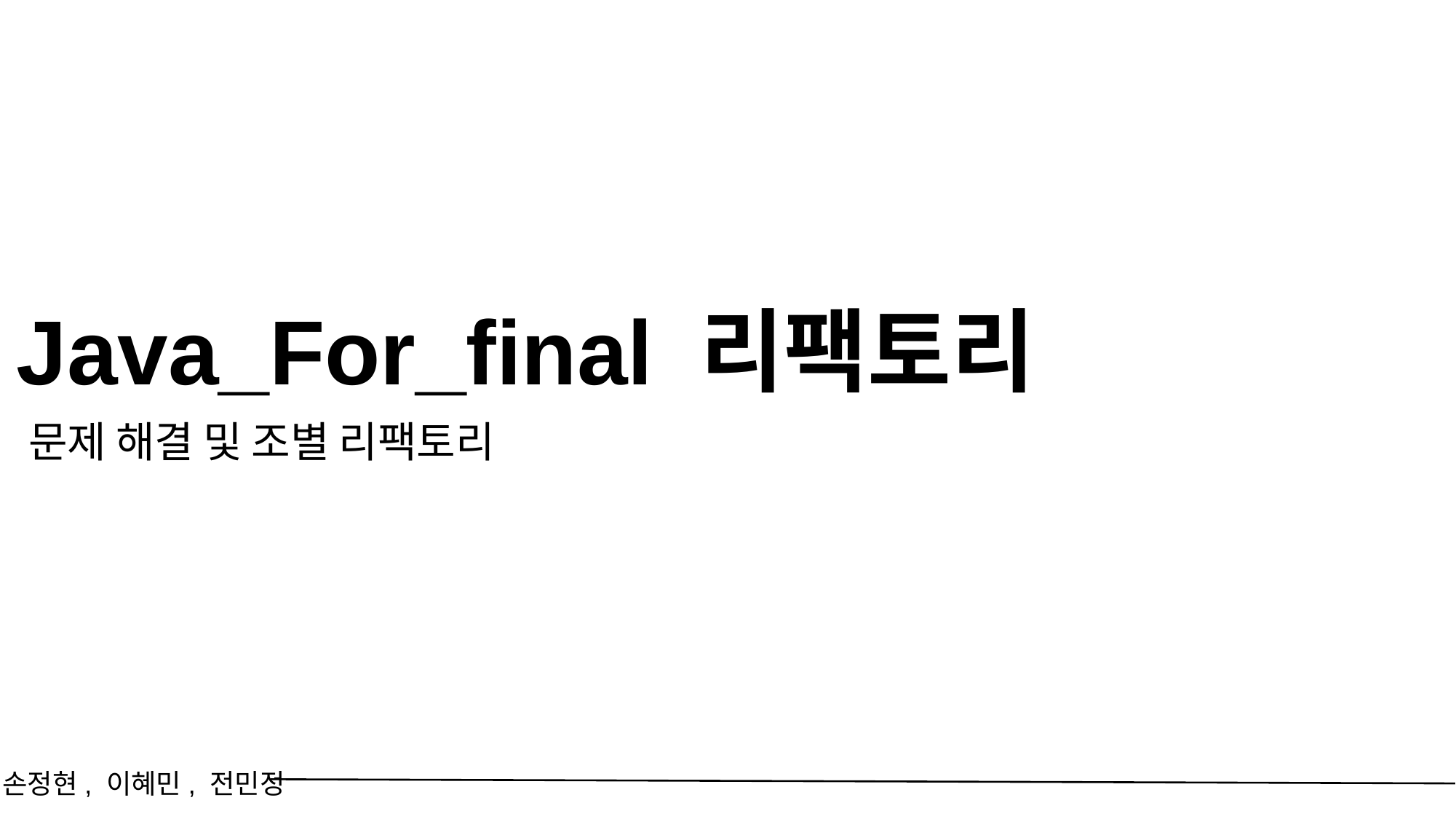

Java_For_final 리팩토리
문제 해결 및 조별 리팩토리
손정현, 이혜민, 전민정